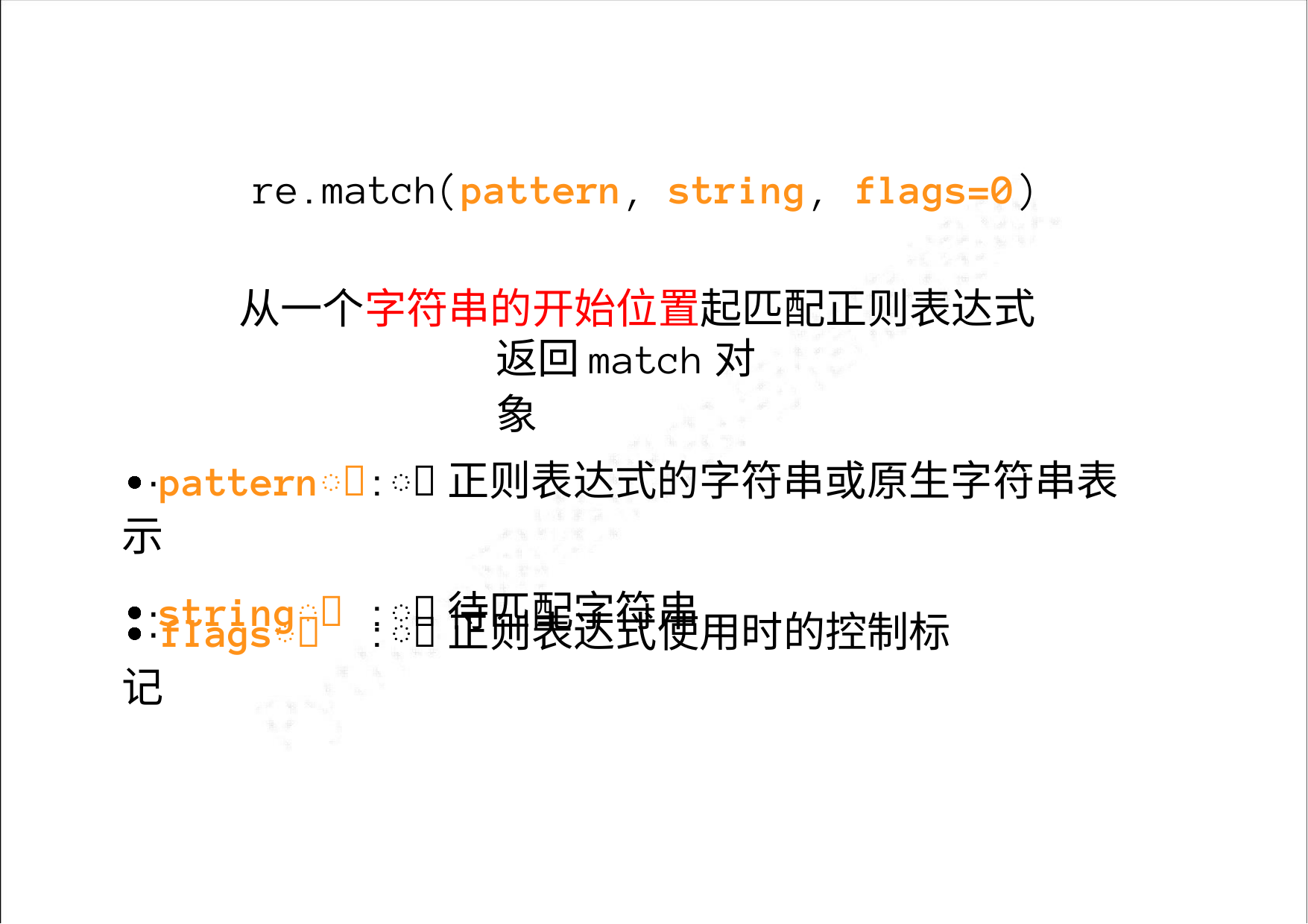

re.match(pattern, string, flags=0)
从一个字符串的开始位置起匹配正则表达式
返回match对象
∙ꢀpatternꢀ:ꢀ正则表达式的字符串或原生字符串表示
∙ꢀstringꢀ :ꢀ待匹配字符串
∙ꢀflagsꢀ :ꢀ正则表达式使用时的控制标记